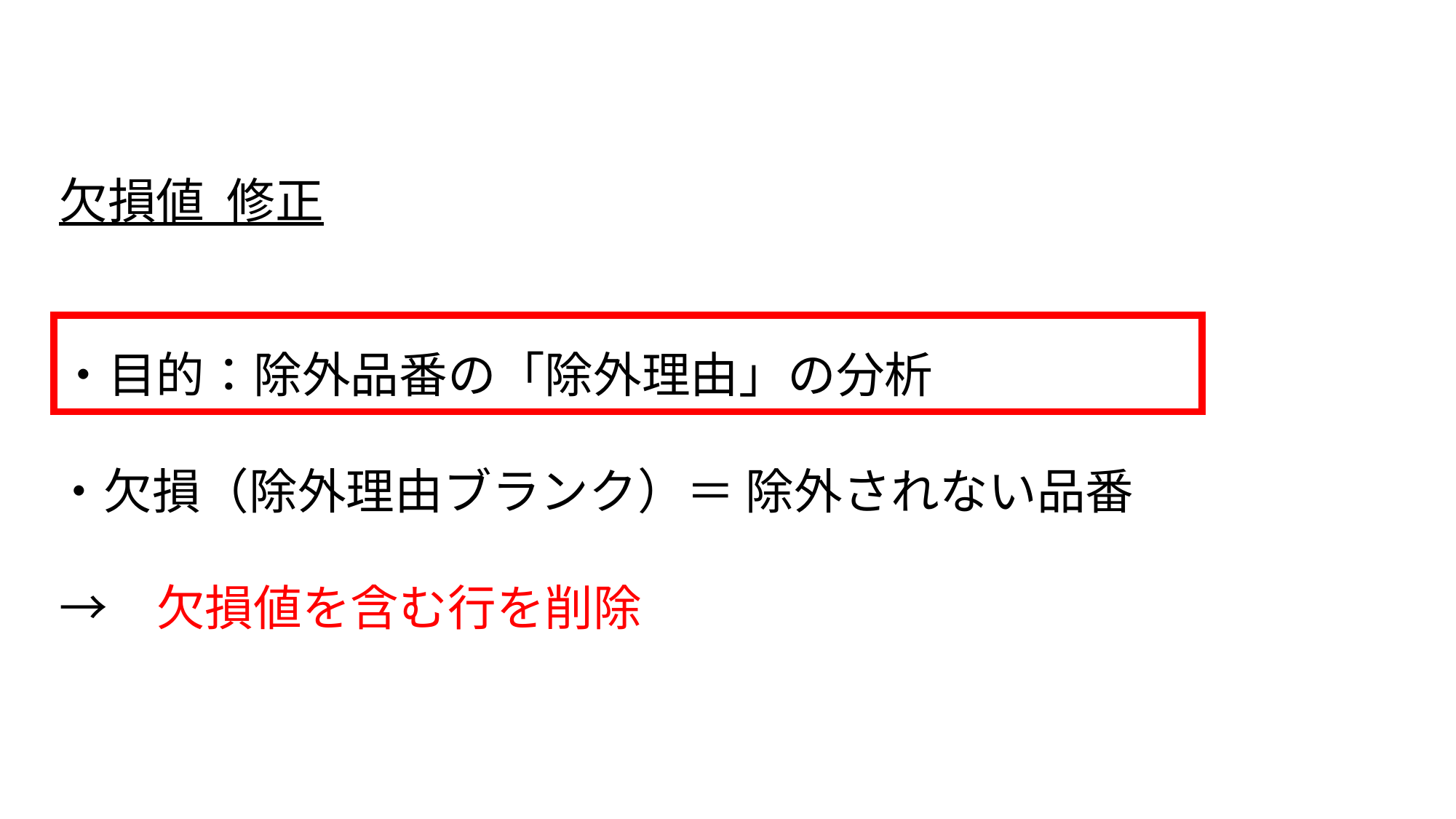

欠損値  修正
　・目的：除外品番の「除外理由」の分析

   ・欠損（除外理由ブランク）＝ 除外されない品番

　→　欠損値を含む行を削除